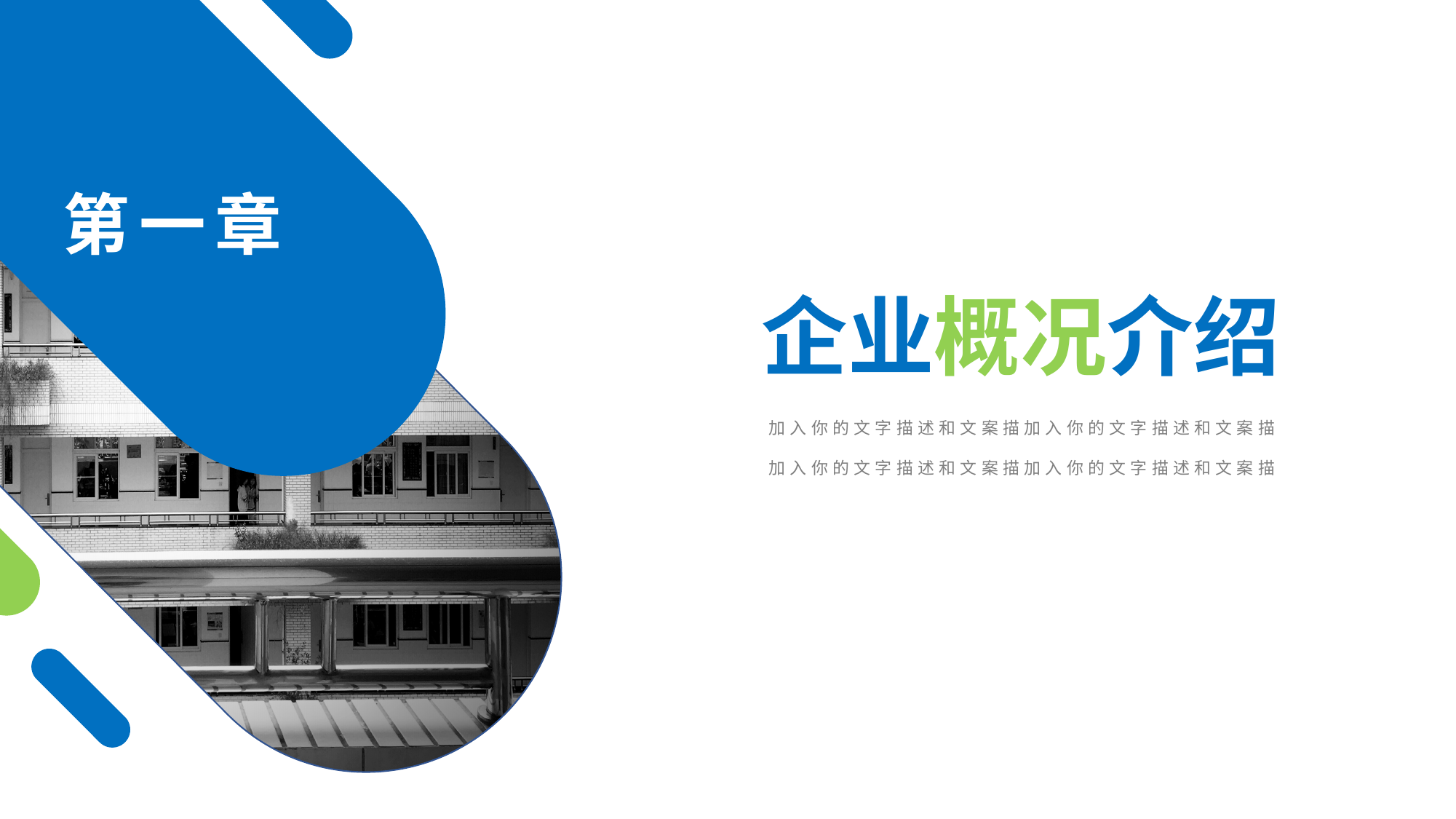

第一章
企业概况介绍
加入你的文字描述和文案描加入你的文字描述和文案描
加入你的文字描述和文案描加入你的文字描述和文案描